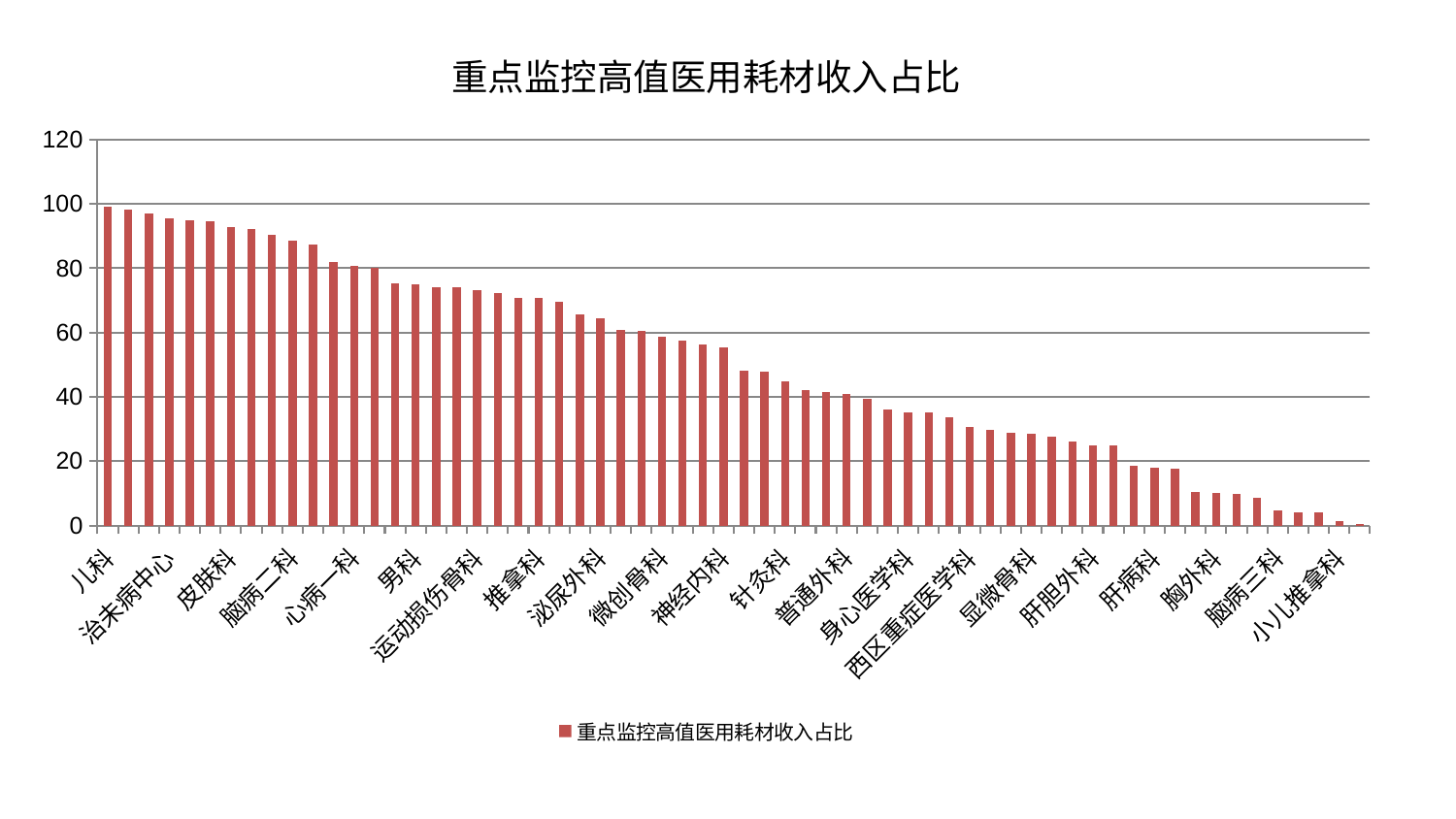

### Chart: 重点监控高值医用耗材收入占比

| Category | 重点监控高值医用耗材收入占比 |
|---|---|
| 儿科 | 99.08127050621047 |
| 眼科 | 98.30248834393149 |
| 康复科 | 97.09507935954058 |
| 治未病中心 | 95.62067705283346 |
| 中医外治中心 | 95.06492440419616 |
| 美容皮肤科 | 94.5320313924876 |
| 皮肤科 | 92.92525964898417 |
| 产科 | 92.3450268805649 |
| 老年医学科 | 90.34911530121346 |
| 脑病二科 | 88.44727803391856 |
| 东区肾病科 | 87.29741834931109 |
| 口腔科 | 81.85724896799972 |
| 心病一科 | 80.66578080138002 |
| 东区重症医学科 | 80.0336912203599 |
| 乳腺甲状腺外科 | 75.34918160722175 |
| 男科 | 74.89800117066055 |
| 血液科 | 74.04620914710718 |
| 耳鼻喉科 | 73.99511445496026 |
| 运动损伤骨科 | 73.09932423725785 |
| 神经外科 | 72.21190971648355 |
| 心病二科 | 70.75120227275814 |
| 推拿科 | 70.7083149271665 |
| 关节骨科 | 69.66377799676778 |
| 骨科 | 65.54881757986892 |
| 泌尿外科 | 64.47404795828643 |
| 风湿病科 | 60.74476509829667 |
| 综合内科 | 60.500271461709396 |
| 微创骨科 | 58.81745006940948 |
| 周围血管科 | 57.59855403505352 |
| 妇科 | 56.312802391257335 |
| 神经内科 | 55.544832935690835 |
| 肾脏内科 | 48.26123295941726 |
| 妇二科 | 47.86085791063548 |
| 针灸科 | 44.77485681769049 |
| 脾胃病科 | 41.97347783149177 |
| 呼吸内科 | 41.39607553443967 |
| 普通外科 | 40.83656311528141 |
| 重症医学科 | 39.46443145268819 |
| 创伤骨科 | 36.19183935753079 |
| 身心医学科 | 35.28335110345997 |
| 小儿骨科 | 35.070567654127196 |
| 中医经典科 | 33.6782023671861 |
| 西区重症医学科 | 30.68135376327583 |
| 妇科妇二科合并 | 29.76914249095266 |
| 肛肠科 | 28.778918528760578 |
| 显微骨科 | 28.492995536202237 |
| 脾胃科消化科合并 | 27.514356038764554 |
| 肾病科 | 26.00498026707545 |
| 肝胆外科 | 24.93880564735751 |
| 心血管内科 | 24.821575446176848 |
| 心病四科 | 18.647239463863198 |
| 肝病科 | 17.962343605160115 |
| 内分泌科 | 17.648311804413087 |
| 肿瘤内科 | 10.315077521862893 |
| 胸外科 | 10.089258604245831 |
| 心病三科 | 9.730320205601872 |
| 脑病一科 | 8.664878574433011 |
| 脑病三科 | 4.7231195364266565 |
| 脊柱骨科 | 4.167408523425498 |
| 消化内科 | 4.124530966114803 |
| 小儿推拿科 | 1.4772439484584954 |
| 医院 | 0.4656 |
104